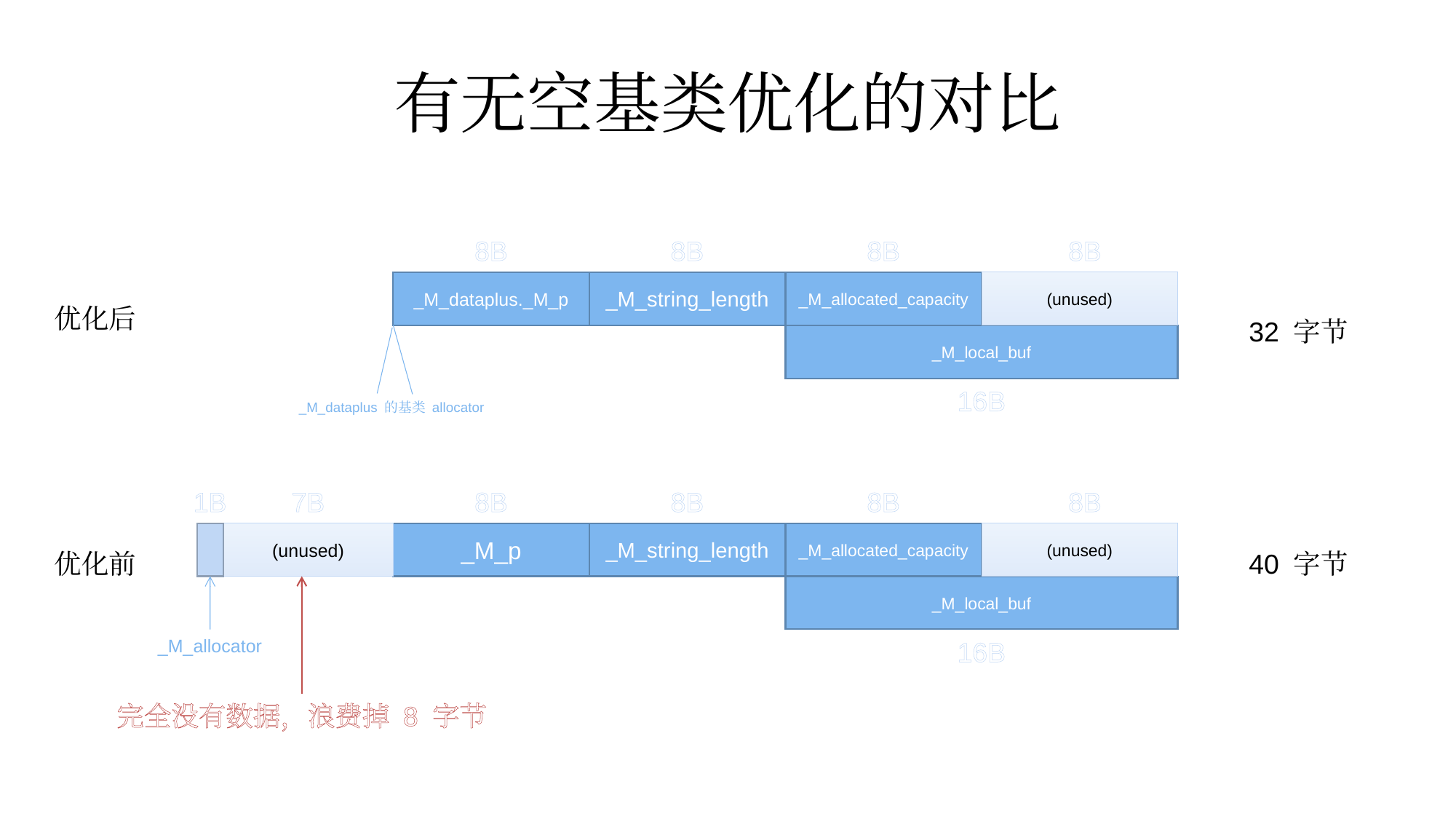

# 有无空基类优化的对比
8B
8B
8B
8B
_M_dataplus._M_p
_M_string_length
_M_allocated_capacity
(unused)
优化后
32 字节
_M_local_buf
16B
_M_dataplus 的基类 allocator
1B
7B
8B
8B
8B
8B

(unused)
_M_p
_M_string_length
_M_allocated_capacity
(unused)
优化前
40 字节
_M_local_buf
_M_allocator
16B
完全没有数据，浪费掉 8 字节